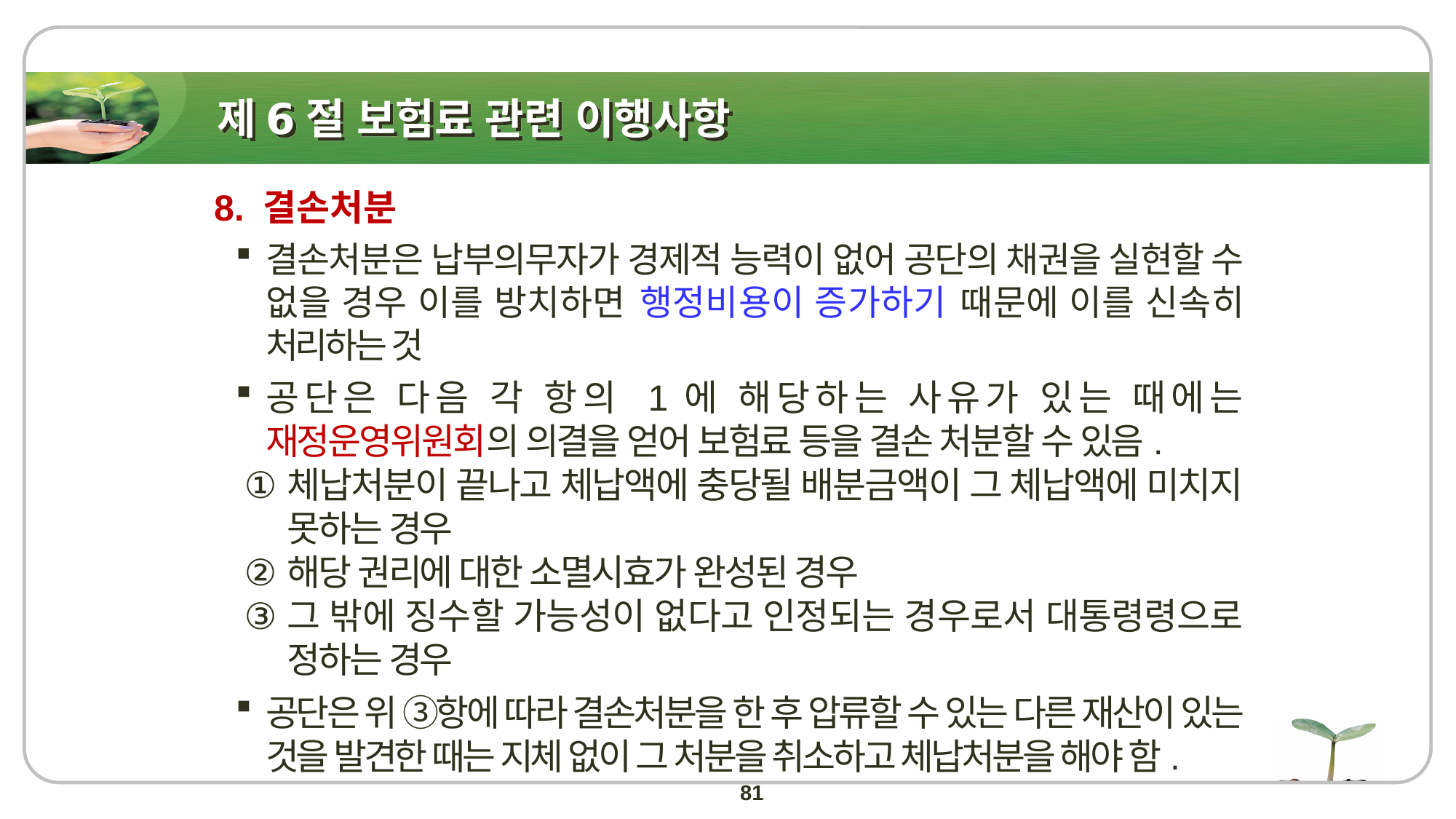

# 제6절 보험료 관련 이행사항
8. 결손처분
결손처분은 납부의무자가 경제적 능력이 없어 공단의 채권을 실현할 수 없을 경우 이를 방치하면 행정비용이 증가하기 때문에 이를 신속히 처리하는 것
공단은 다음 각 항의 1에 해당하는 사유가 있는 때에는 재정운영위원회의 의결을 얻어 보험료 등을 결손 처분할 수 있음.
체납처분이 끝나고 체납액에 충당될 배분금액이 그 체납액에 미치지 못하는 경우
해당 권리에 대한 소멸시효가 완성된 경우
그 밖에 징수할 가능성이 없다고 인정되는 경우로서 대통령령으로 정하는 경우
공단은 위 ③항에 따라 결손처분을 한 후 압류할 수 있는 다른 재산이 있는 것을 발견한 때는 지체 없이 그 처분을 취소하고 체납처분을 해야 함.
81